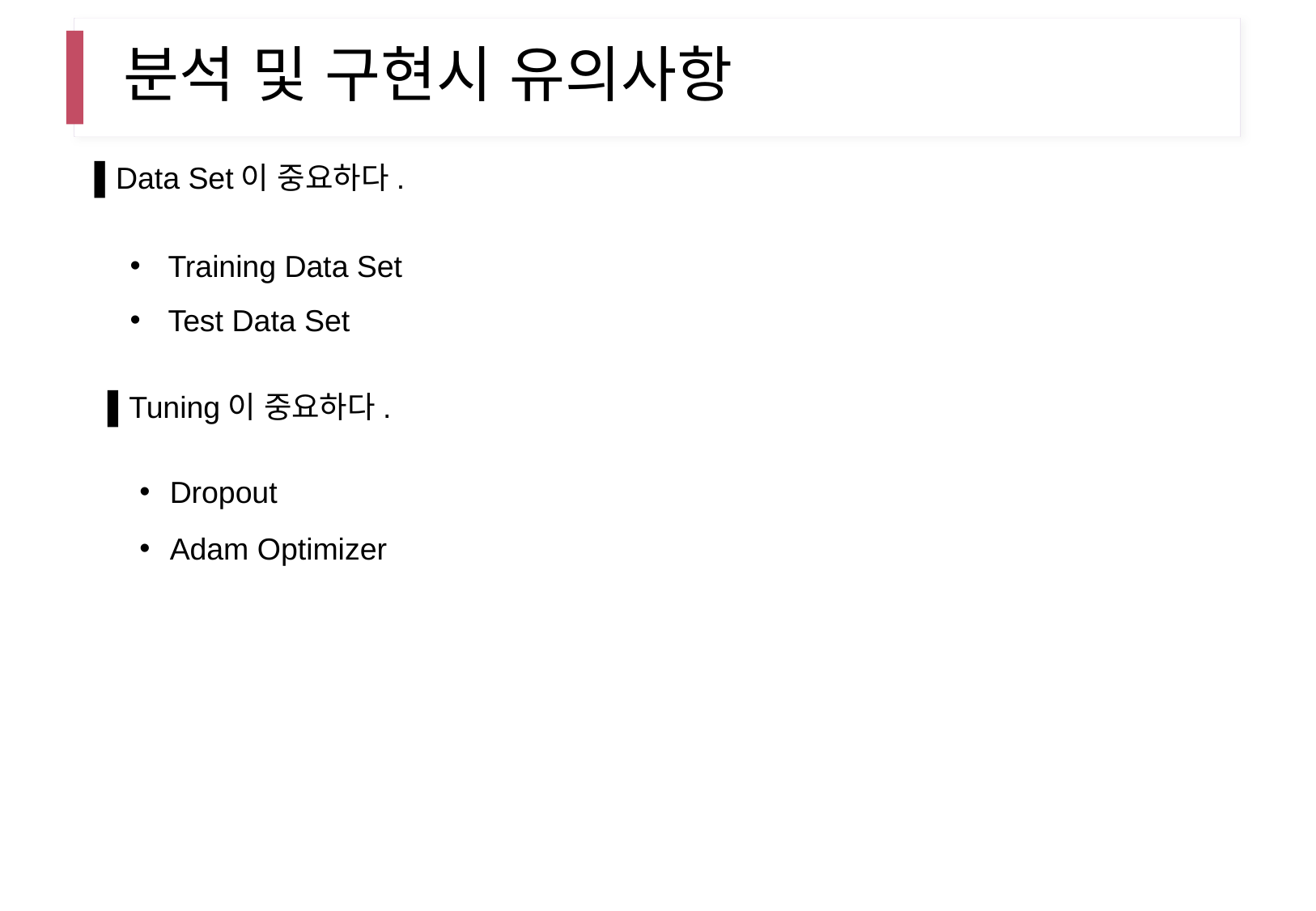

# 분석 및 구현시 유의사항
▌Data Set이 중요하다.
Training Data Set
Test Data Set
▌Tuning이 중요하다.
Dropout
Adam Optimizer